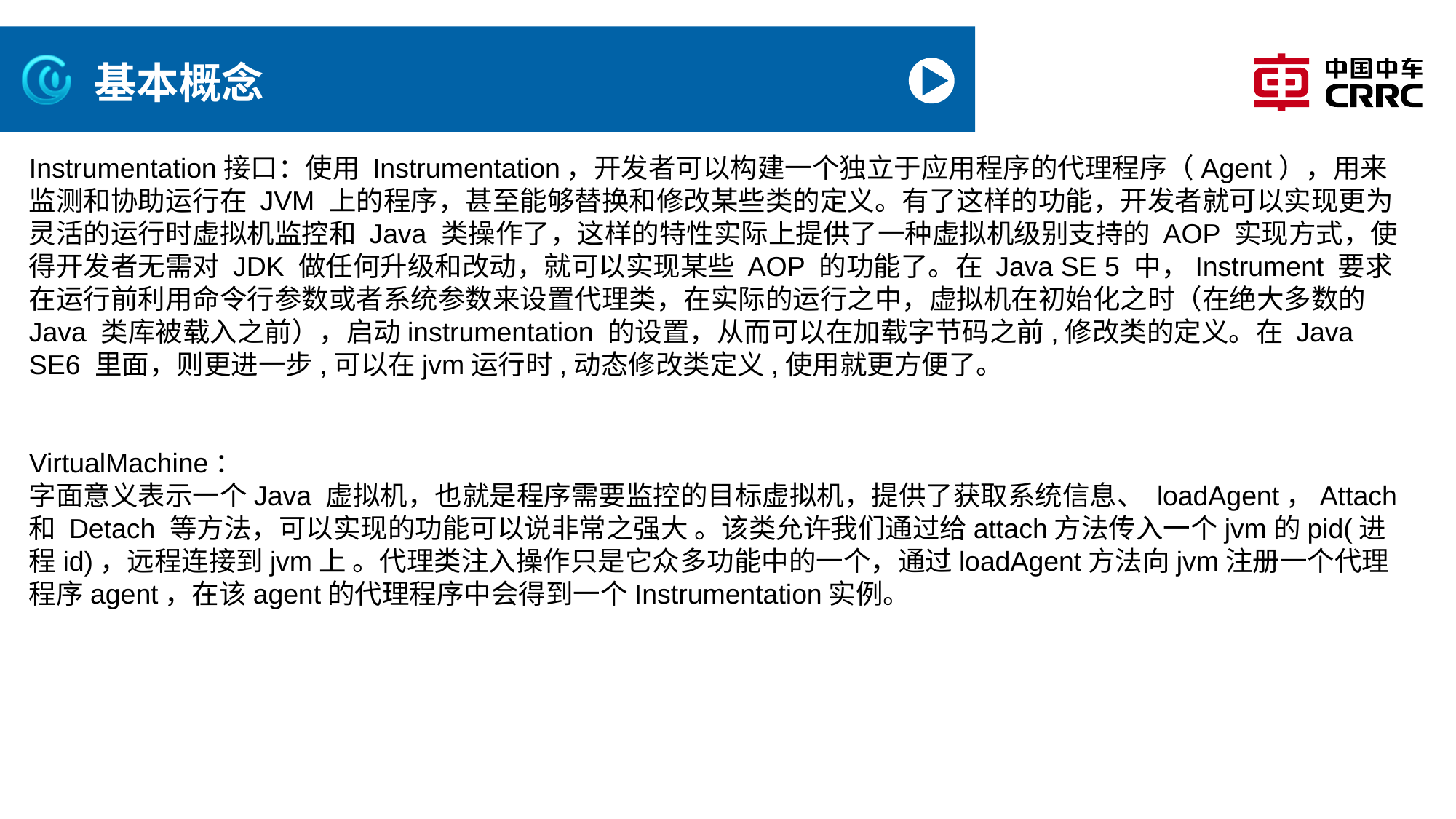

# 基本概念
Instrumentation接口：使用 Instrumentation，开发者可以构建一个独立于应用程序的代理程序（Agent），用来监测和协助运行在 JVM 上的程序，甚至能够替换和修改某些类的定义。有了这样的功能，开发者就可以实现更为灵活的运行时虚拟机监控和 Java 类操作了，这样的特性实际上提供了一种虚拟机级别支持的 AOP 实现方式，使得开发者无需对 JDK 做任何升级和改动，就可以实现某些 AOP 的功能了。在 Java SE 5 中，Instrument 要求在运行前利用命令行参数或者系统参数来设置代理类，在实际的运行之中，虚拟机在初始化之时（在绝大多数的 Java 类库被载入之前），启动instrumentation 的设置，从而可以在加载字节码之前,修改类的定义。在 Java SE6 里面，则更进一步,可以在jvm运行时,动态修改类定义,使用就更方便了。

VirtualMachine：
字面意义表示一个Java 虚拟机，也就是程序需要监控的目标虚拟机，提供了获取系统信息、 loadAgent，Attach 和 Detach 等方法，可以实现的功能可以说非常之强大 。该类允许我们通过给attach方法传入一个jvm的pid(进程id)，远程连接到jvm上 。代理类注入操作只是它众多功能中的一个，通过loadAgent方法向jvm注册一个代理程序agent，在该agent的代理程序中会得到一个Instrumentation实例。

22